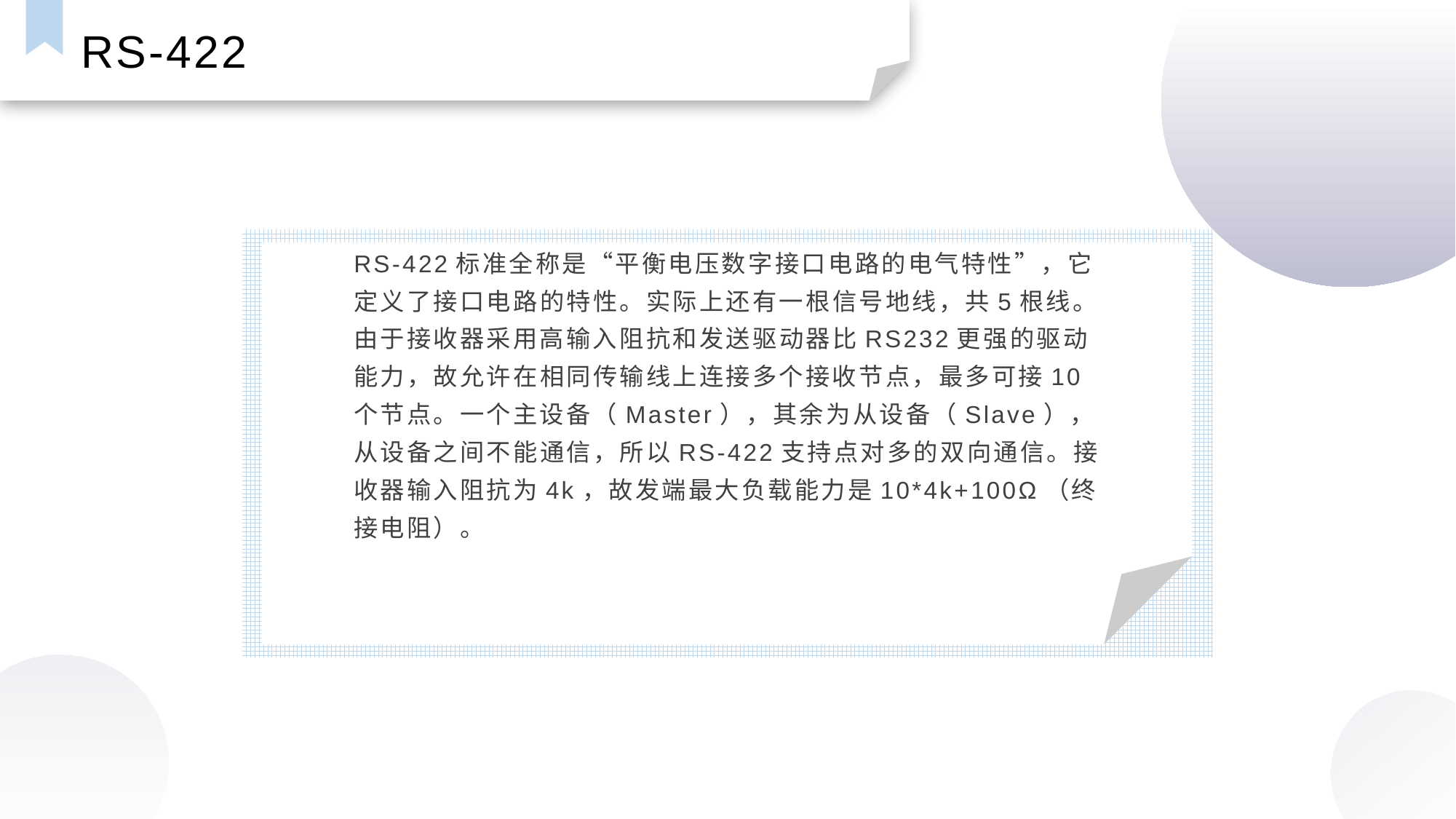

RS-422

RS-422标准全称是“平衡电压数字接口电路的电气特性”，它定义了接口电路的特性。实际上还有一根信号地线，共5根线。由于接收器采用高输入阻抗和发送驱动器比RS232更强的驱动能力，故允许在相同传输线上连接多个接收节点，最多可接10个节点。一个主设备（Master），其余为从设备（Slave），从设备之间不能通信，所以RS-422支持点对多的双向通信。接收器输入阻抗为4k，故发端最大负载能力是10*4k+100Ω（终接电阻）。